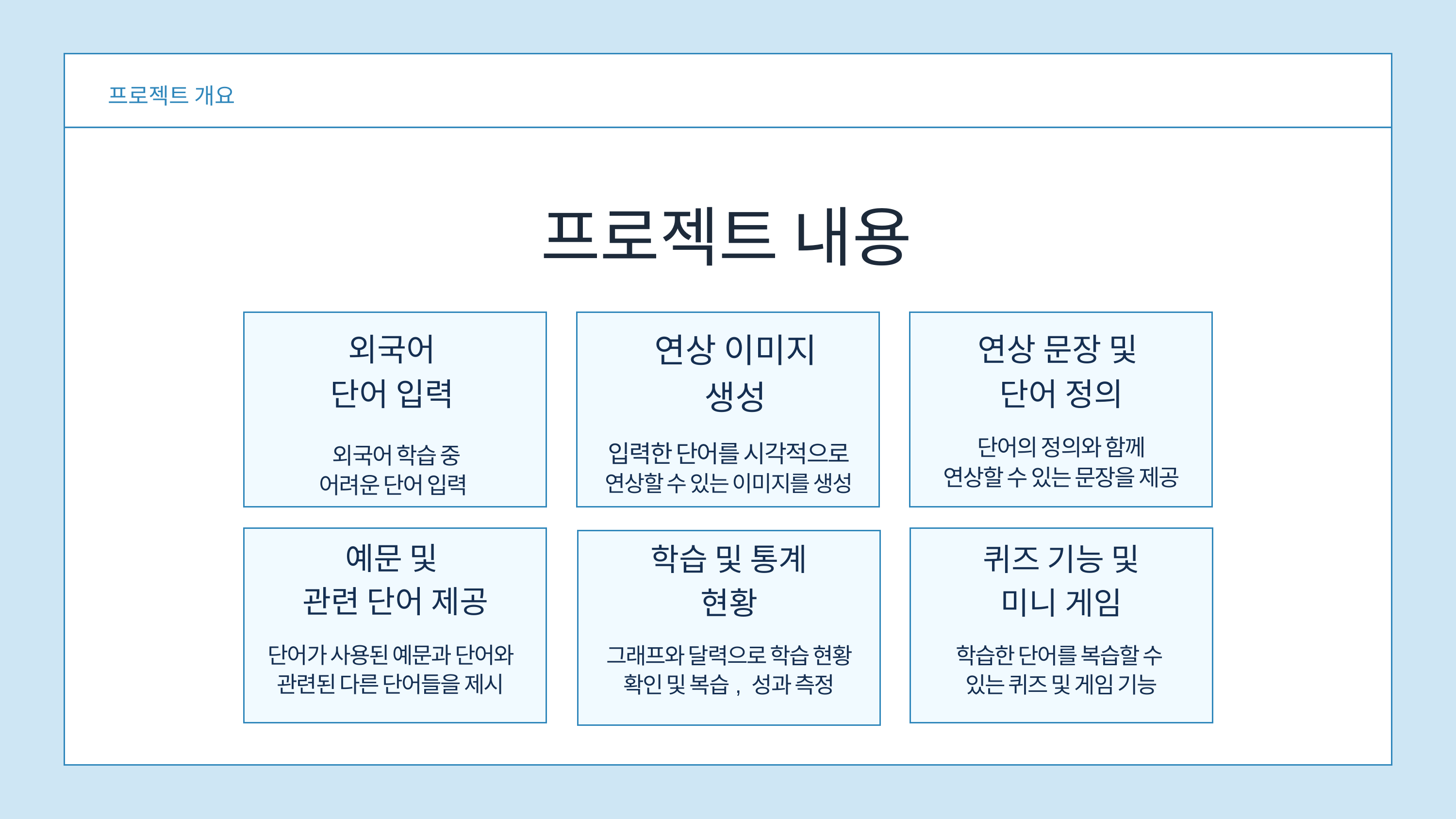

프로젝트 개요

프로젝트 내용

외국어
단어 입력
 외국어 학습 중
어려운 단어 입력
연상 이미지
생성
입력한 단어를 시각적으로
연상할 수 있는 이미지를 생성
연상 문장 및
단어 정의
단어의 정의와 함께
연상할 수 있는 문장을 제공

예문 및
관련 단어 제공
학습 및 통계
현황
그래프와 달력으로 학습 현황 확인 및 복습, 성과 측정
퀴즈 기능 및
미니 게임
학습한 단어를 복습할 수
있는 퀴즈 및 게임 기능
단어가 사용된 예문과 단어와 관련된 다른 단어들을 제시